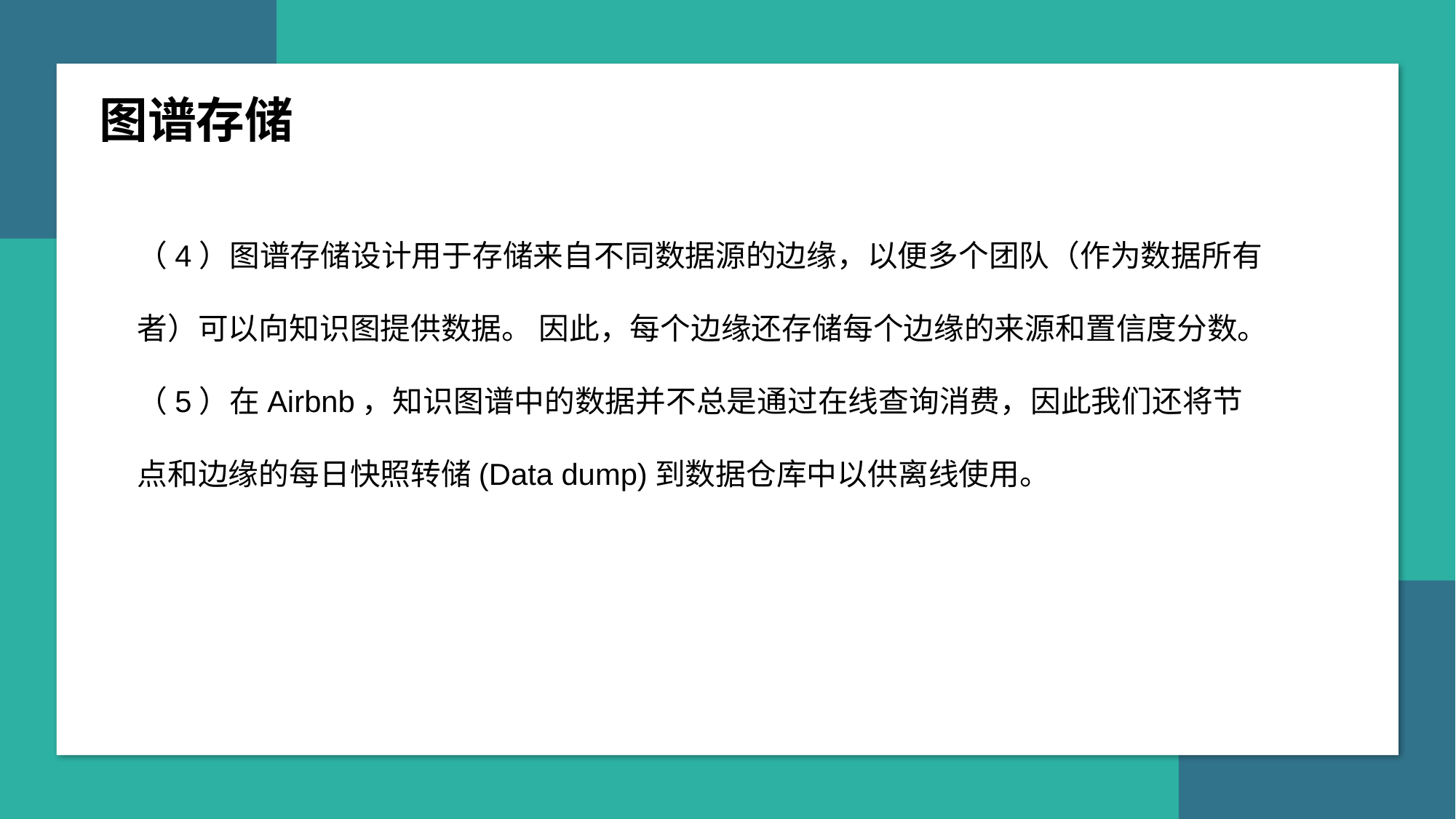

另一个商业知识Uber也发布了类似的知识图谱，为其“Uber Eats”送货服务提供食品和餐馆方面的知识图谱。他们的目标是为那些不确定自己在寻找哪种食物的用户提供语义搜索功能和推荐。
图谱由eBay发布，它对产品描述和购物行为模式进行编码，并用于增强会话代理，帮助用户通过自然语言界面
图谱存储
（4）图谱存储设计用于存储来自不同数据源的边缘，以便多个团队（作为数据所有者）可以向知识图提供数据。 因此，每个边缘还存储每个边缘的来源和置信度分数。（5）在Airbnb，知识图谱中的数据并不总是通过在线查询消费，因此我们还将节点和边缘的每日快照转储(Data dump)到数据仓库中以供离线使用。